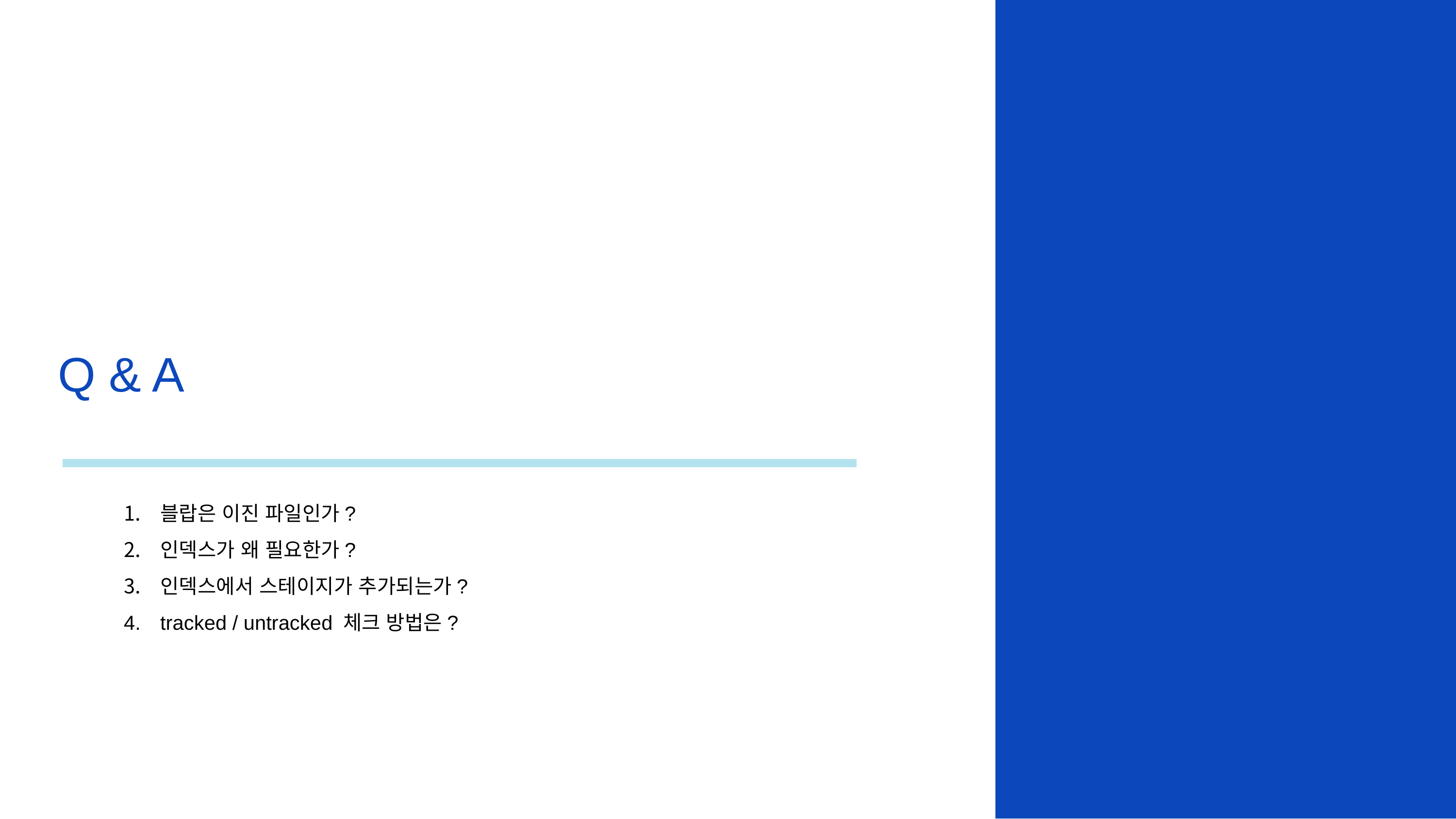

Q & A

블랍은 이진 파일인가?
인덱스가 왜 필요한가?
인덱스에서 스테이지가 추가되는가?
tracked / untracked 체크 방법은?